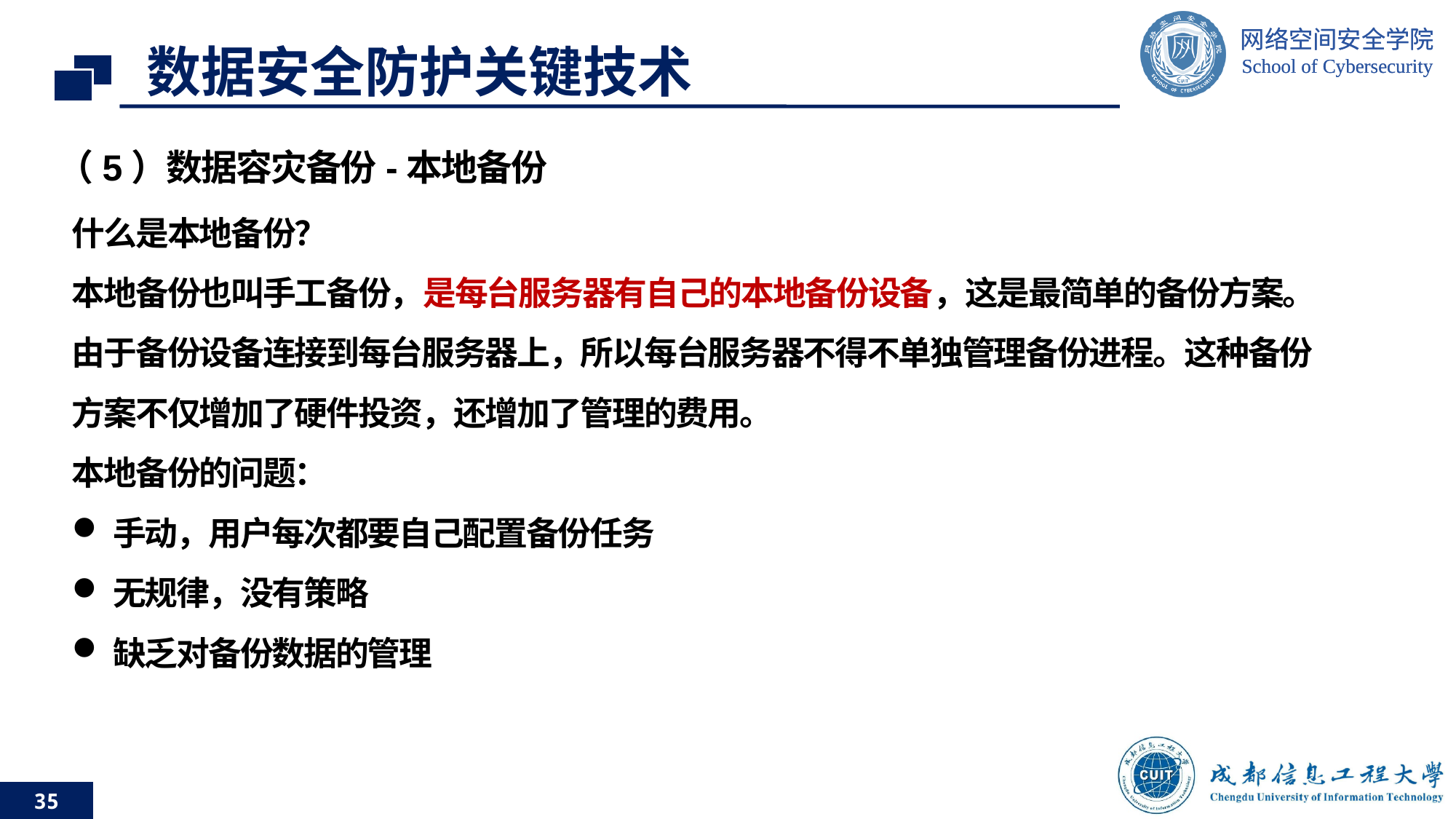

数据安全防护关键技术
（5）数据容灾备份-本地备份
什么是本地备份？
本地备份也叫手工备份，是每台服务器有自己的本地备份设备，这是最简单的备份方案。由于备份设备连接到每台服务器上，所以每台服务器不得不单独管理备份进程。这种备份方案不仅增加了硬件投资，还增加了管理的费用。
本地备份的问题：
手动，用户每次都要自己配置备份任务
无规律，没有策略
缺乏对备份数据的管理
35